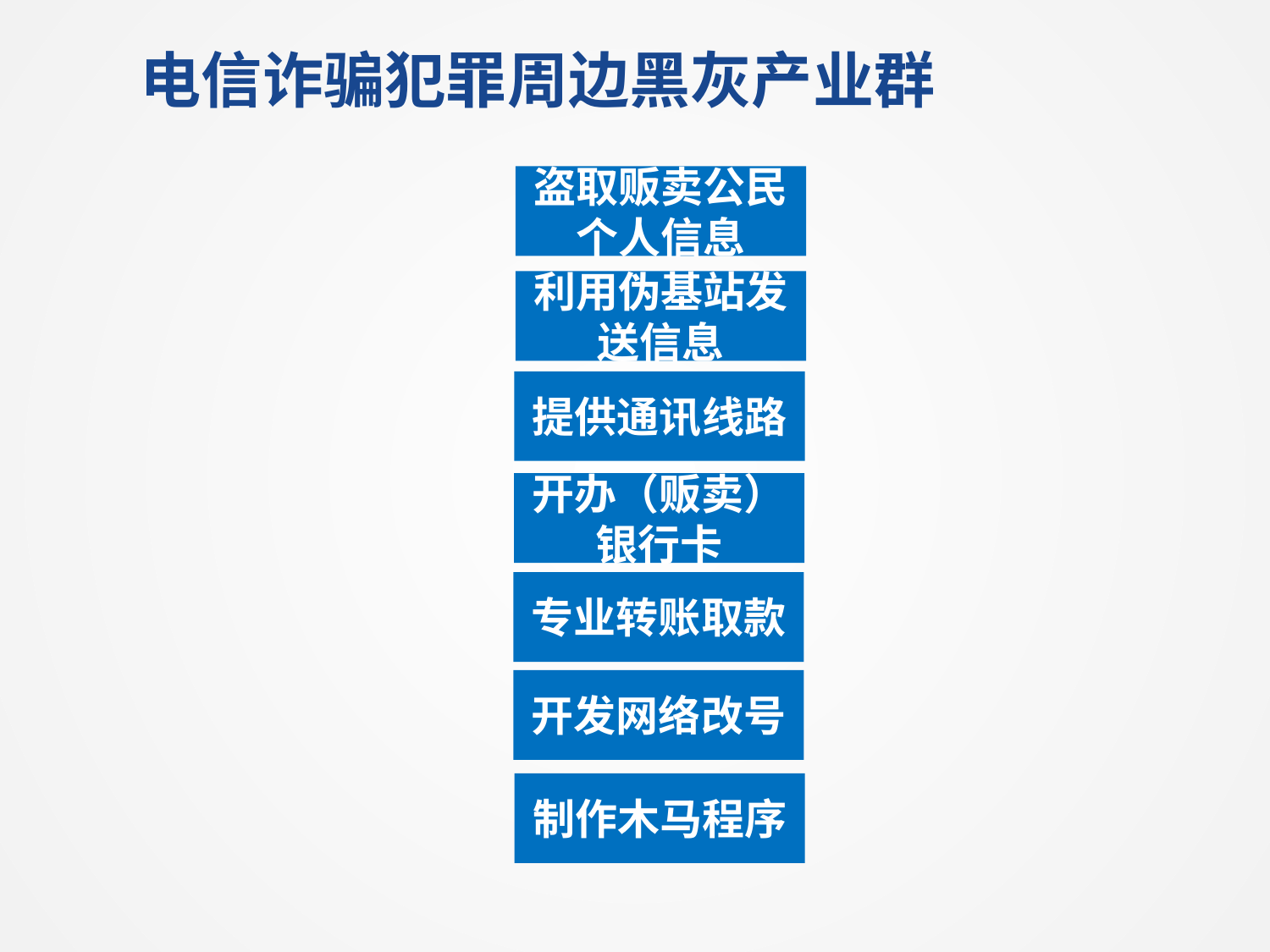

电信诈骗犯罪周边黑灰产业群
盗取贩卖公民个人信息

利用伪基站发送信息

提供通讯线路
开办（贩卖）银行卡

专业转账取款
开发网络改号

制作木马程序